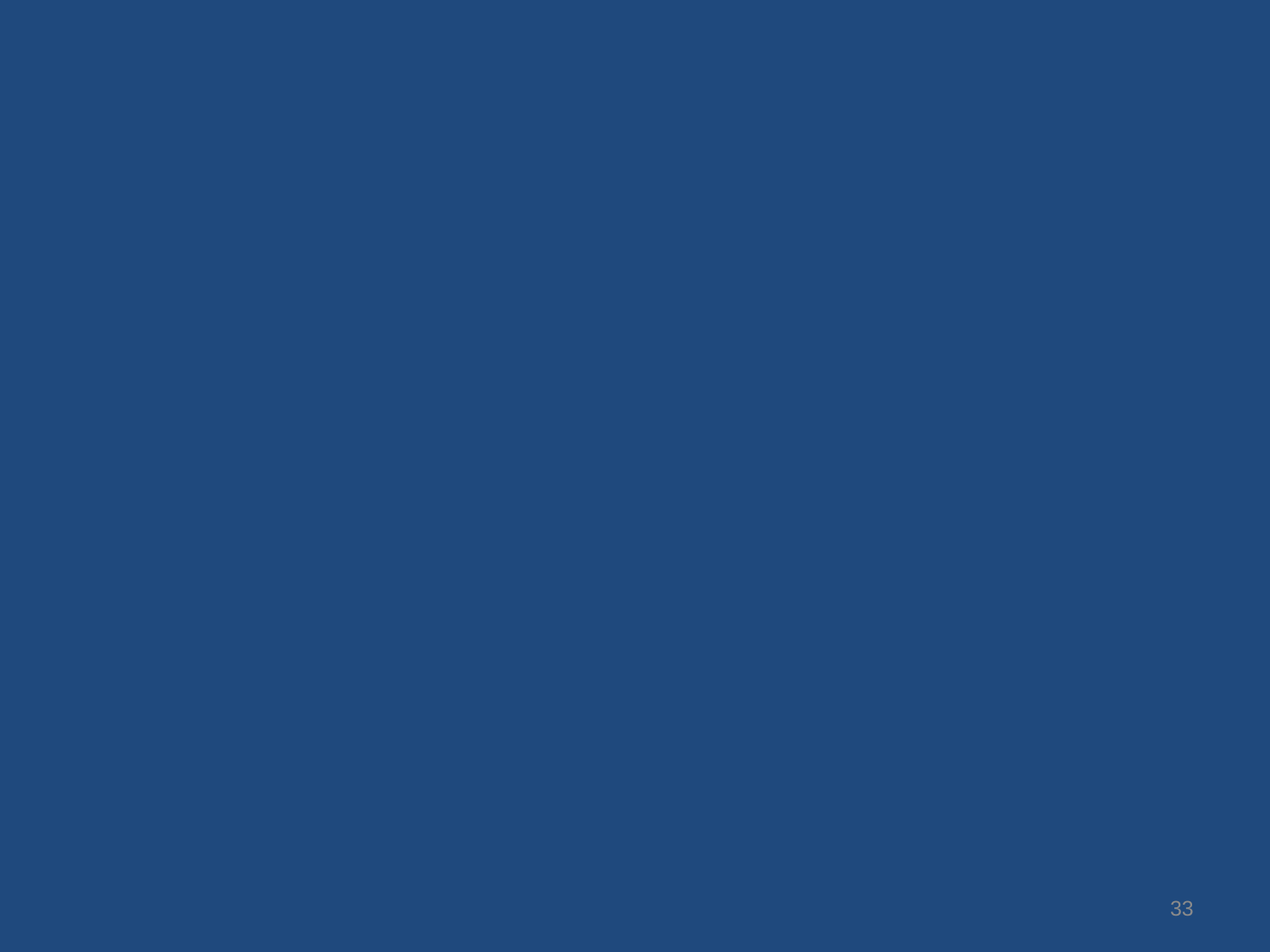

개선5: 기존 모델 활용
평가방법: Test Accuracy
33